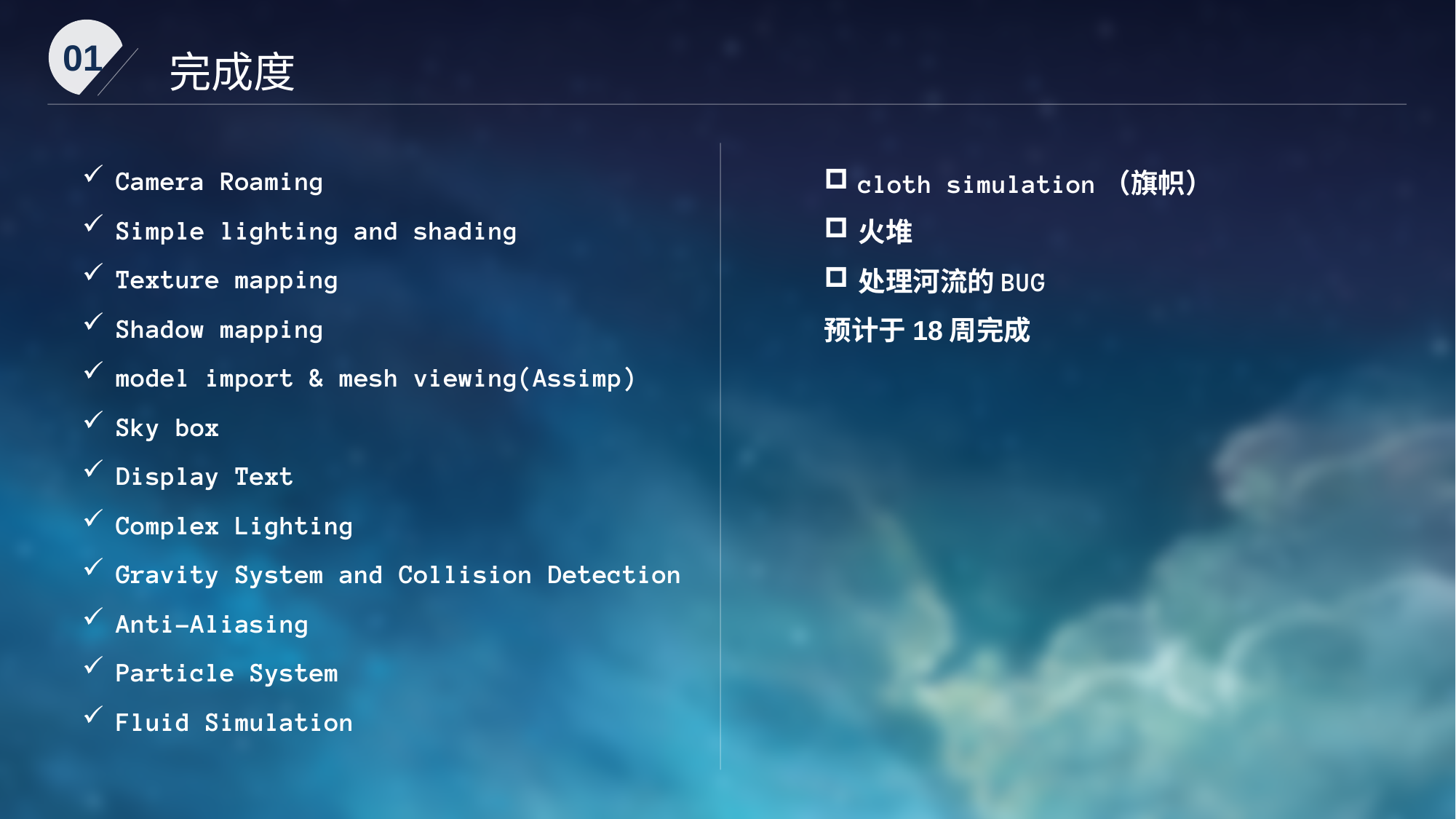

01
完成度
Camera Roaming
Simple lighting and shading
Texture mapping
Shadow mapping
model import & mesh viewing(Assimp)
Sky box
Display Text
Complex Lighting
Gravity System and Collision Detection
Anti-Aliasing
Particle System
Fluid Simulation

cloth simulation（旗帜）
火堆
处理河流的BUG
预计于18周完成